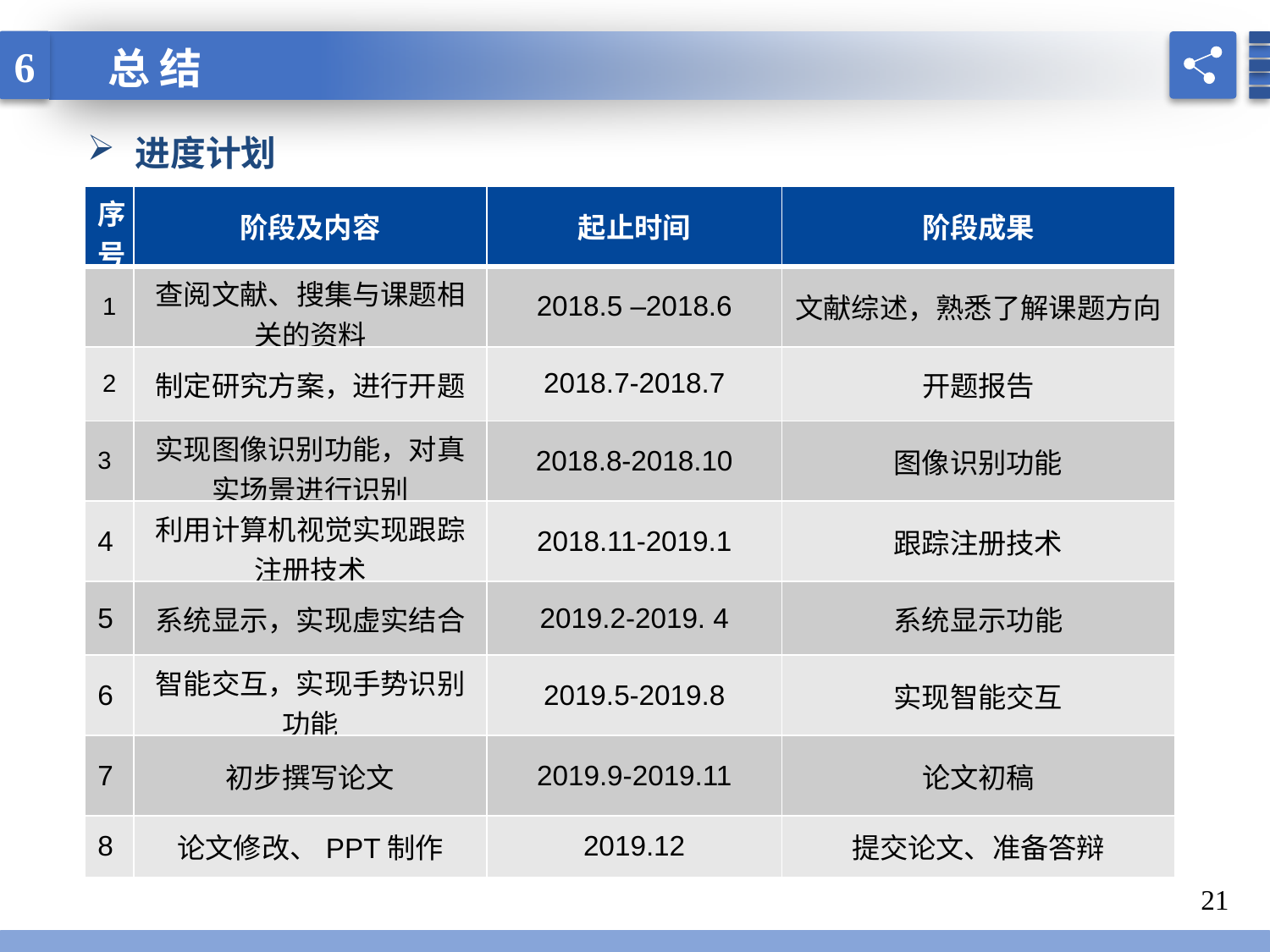

6

总 结
进度计划
| 序号 | 阶段及内容 | 起止时间 | 阶段成果 |
| --- | --- | --- | --- |
| 1 | 查阅文献、搜集与课题相关的资料 | 2018.5 –2018.6 | 文献综述，熟悉了解课题方向 |
| 2 | 制定研究方案，进行开题 | 2018.7-2018.7 | 开题报告 |
| 3 | 实现图像识别功能，对真实场景进行识别 | 2018.8-2018.10 | 图像识别功能 |
| 4 | 利用计算机视觉实现跟踪注册技术 | 2018.11-2019.1 | 跟踪注册技术 |
| 5 | 系统显示，实现虚实结合 | 2019.2-2019. 4 | 系统显示功能 |
| 6 | 智能交互，实现手势识别功能 | 2019.5-2019.8 | 实现智能交互 |
| 7 | 初步撰写论文 | 2019.9-2019.11 | 论文初稿 |
| 8 | 论文修改、PPT制作 | 2019.12 | 提交论文、准备答辩 |
21